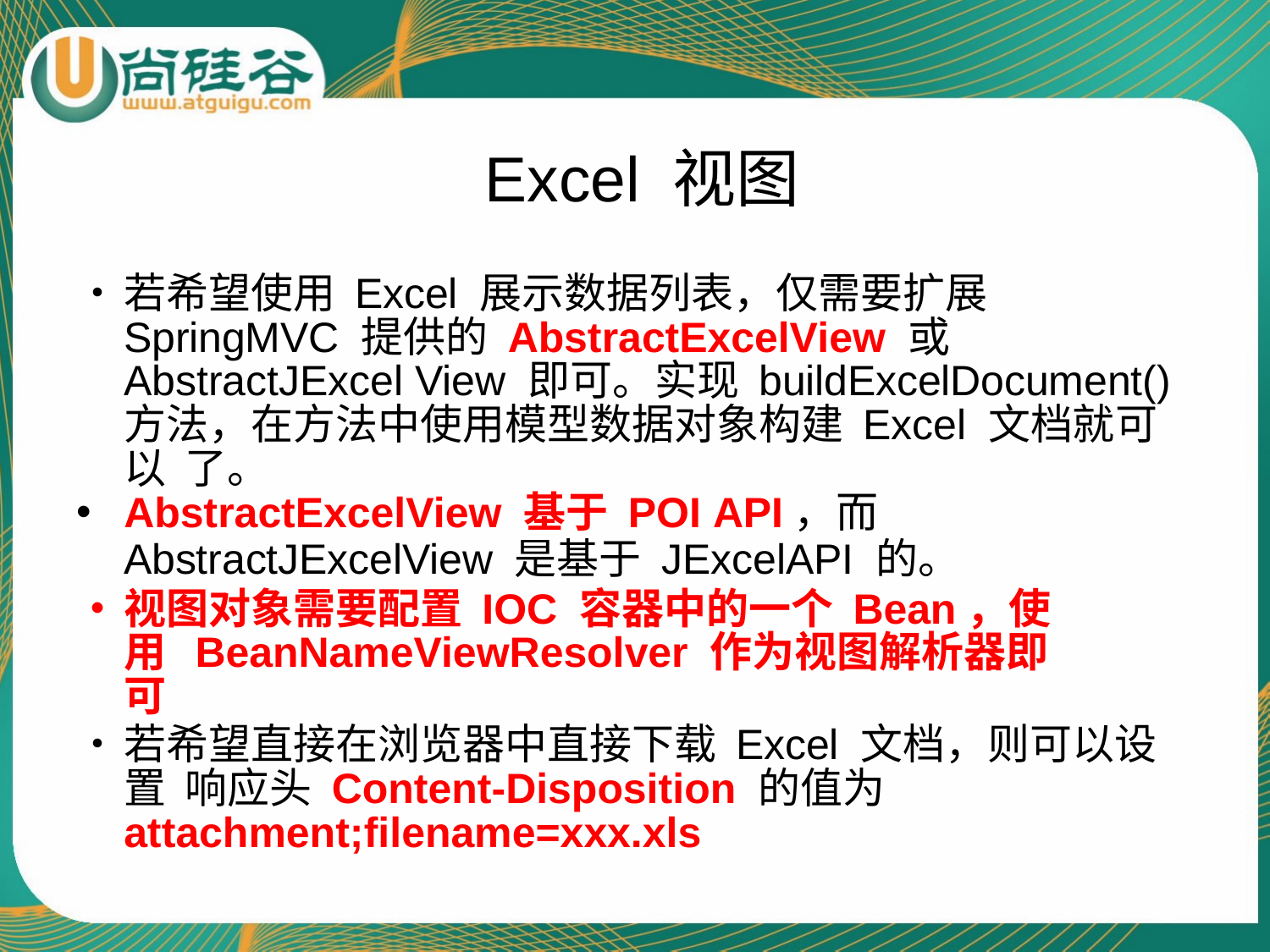

# Excel 视图
•	若希望使用 Excel 展示数据列表，仅需要扩展  SpringMVC 提供的 AbstractExcelView 或  AbstractJExcel View 即可。实现 buildExcelDocument()  方法，在方法中使用模型数据对象构建 Excel 文档就可以  了。
AbstractExcelView 基于 POI API，而
AbstractJExcelView 是基于 JExcelAPI 的。
•	视图对象需要配置 IOC 容器中的一个 Bean，使用  BeanNameViewResolver 作为视图解析器即可
•	若希望直接在浏览器中直接下载 Excel 文档，则可以设置  响应头 Content-Disposition 的值为  attachment;filename=xxx.xls